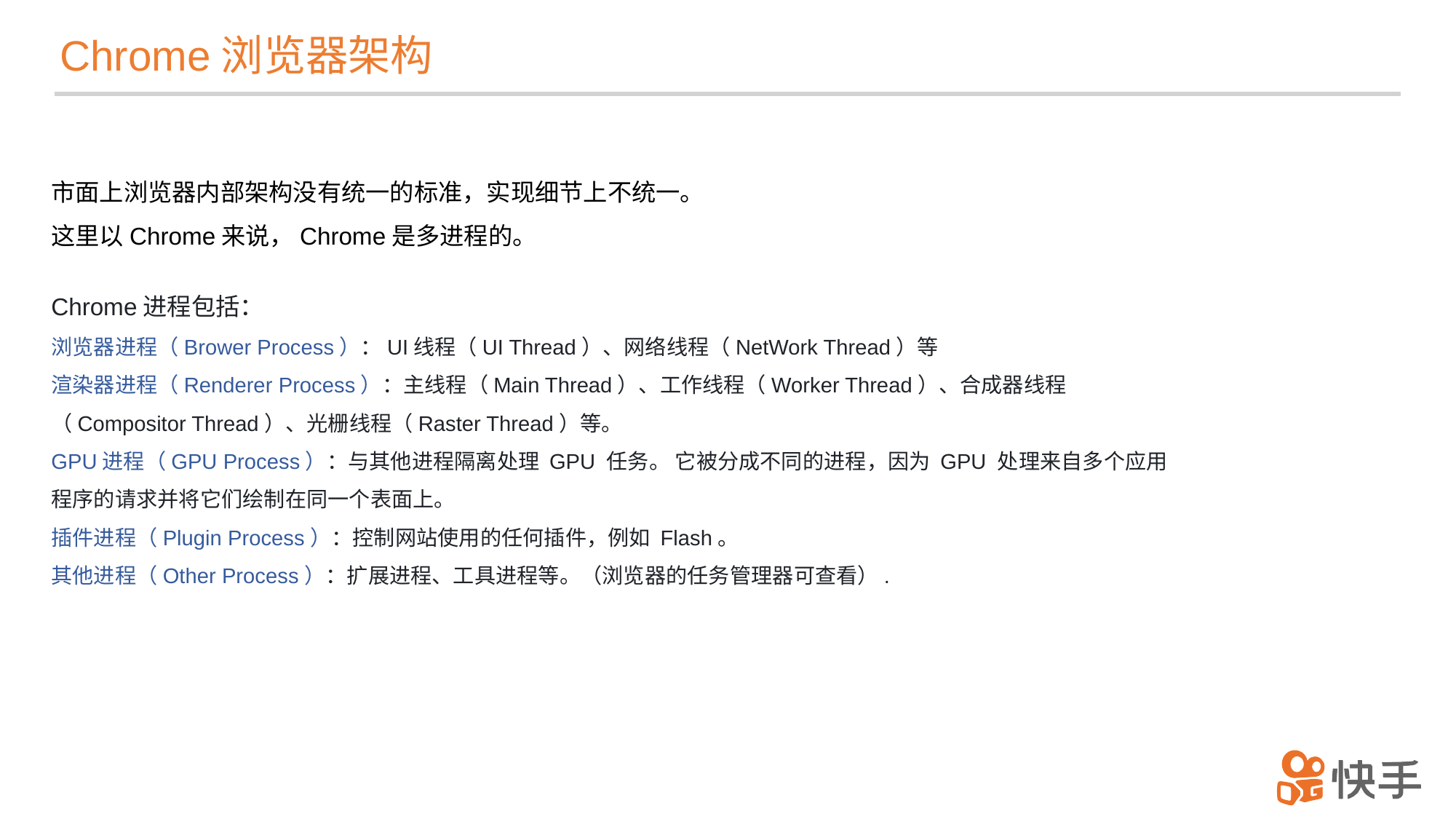

Chrome浏览器架构
市面上浏览器内部架构没有统一的标准，实现细节上不统一。
这里以Chrome来说，Chrome是多进程的。
Chrome进程包括：
浏览器进程（Brower Process）：UI线程（UI Thread）、网络线程（NetWork Thread）等
渲染器进程（Renderer Process）：主线程（Main Thread）、工作线程（Worker Thread）、合成器线程（Compositor Thread）、光栅线程（Raster Thread）等。
GPU进程（GPU Process）：与其他进程隔离处理 GPU 任务。 它被分成不同的进程，因为 GPU 处理来自多个应用程序的请求并将它们绘制在同一个表面上。
插件进程（Plugin Process）：控制网站使用的任何插件，例如 Flash。
其他进程（Other Process）：扩展进程、工具进程等。（浏览器的任务管理器可查看）.